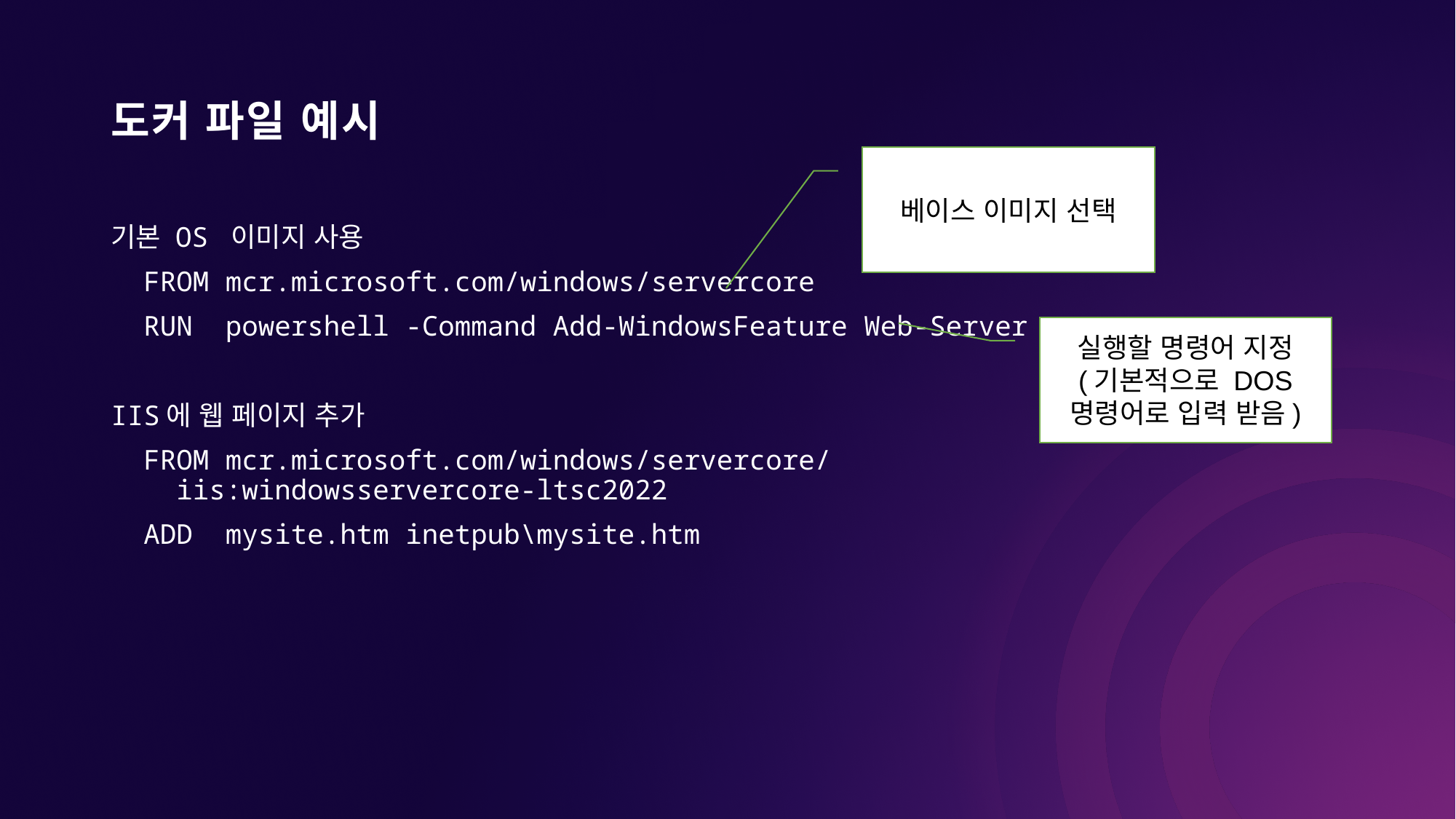

# 도커 파일 예시
베이스 이미지 선택
기본 OS 이미지 사용
  FROM mcr.microsoft.com/windows/servercore
  RUN  powershell -Command Add-WindowsFeature Web-Server

IIS에 웹 페이지 추가
  FROM mcr.microsoft.com/windows/servercore/
    iis:windowsservercore-ltsc2022
  ADD  mysite.htm inetpub\mysite.htm

실행할 명령어 지정
(기본적으로 DOS 명령어로 입력 받음)